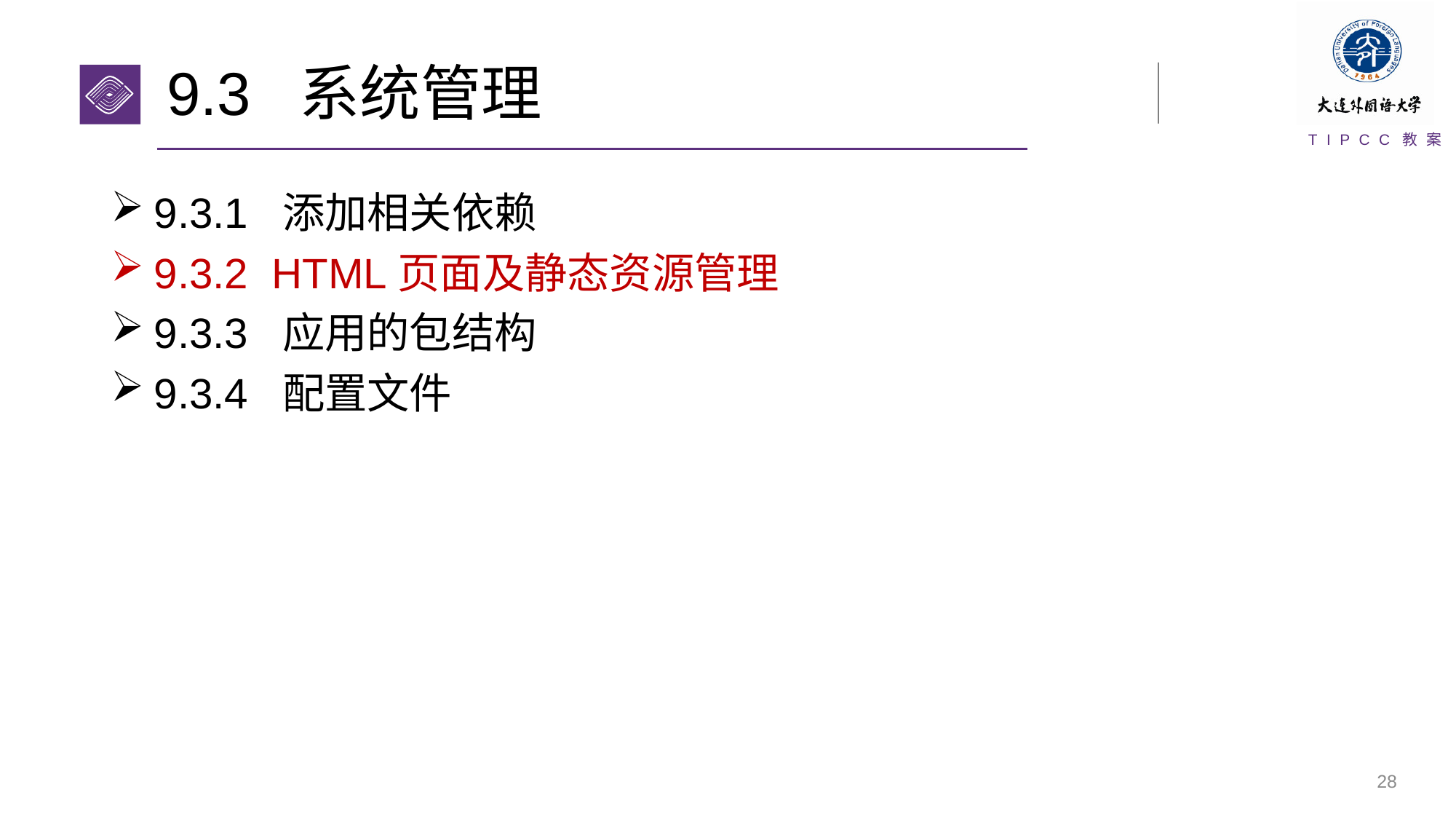

# 9.3  系统管理
9.3.1  添加相关依赖
9.3.2  HTML页面及静态资源管理
9.3.3  应用的包结构
9.3.4  配置文件
28